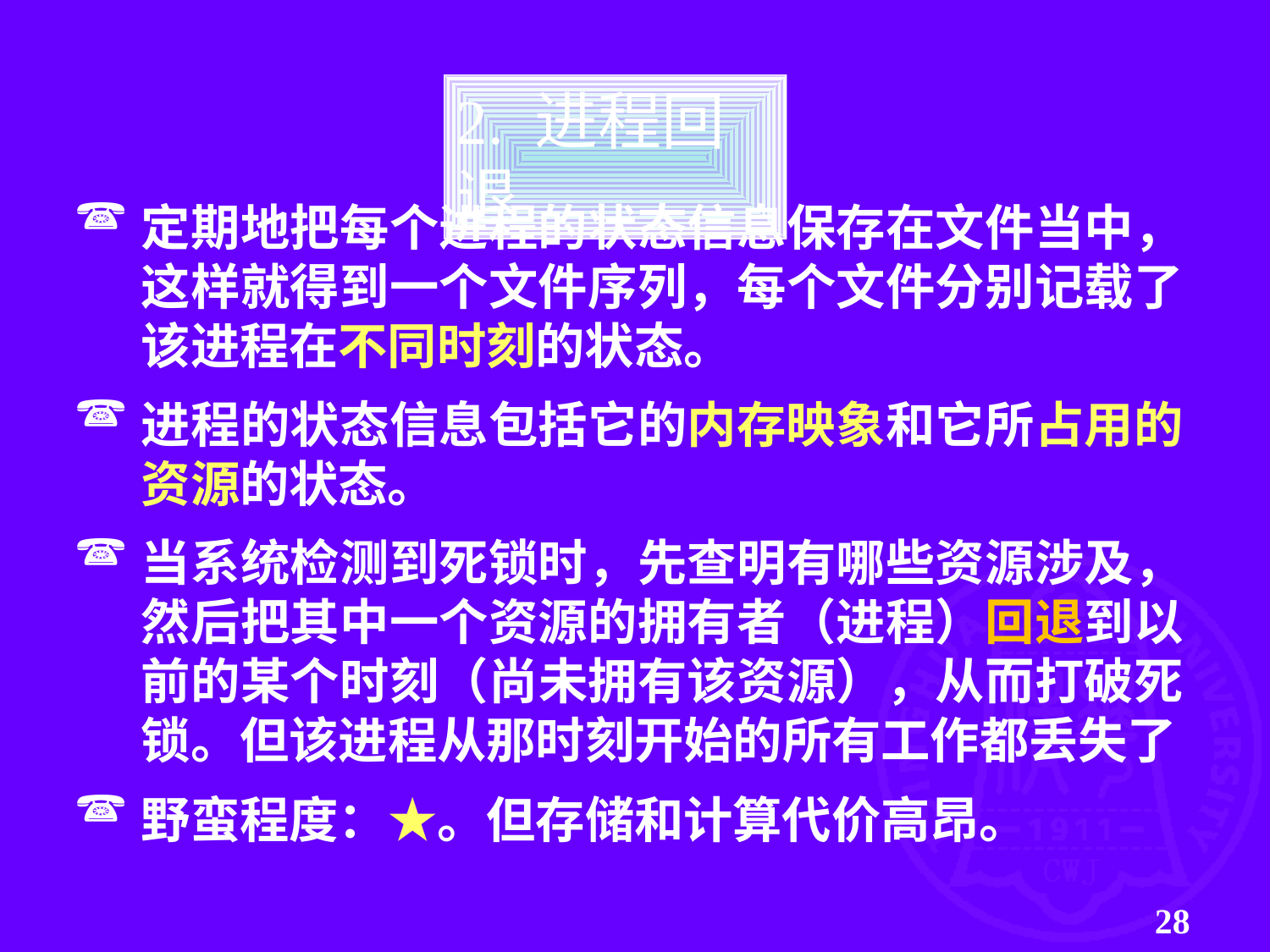

2. 进程回退
定期地把每个进程的状态信息保存在文件当中，
这样就得到一个文件序列，每个文件分别记载了
该进程在不同时刻的状态。
进程的状态信息包括它的内存映象和它所占用的
资源的状态。
当系统检测到死锁时，先查明有哪些资源涉及，
然后把其中一个资源的拥有者（进程）回退到以
前的某个时刻（尚未拥有该资源），从而打破死
锁。但该进程从那时刻开始的所有工作都丢失了
野蛮程度：★。但存储和计算代价高昂。